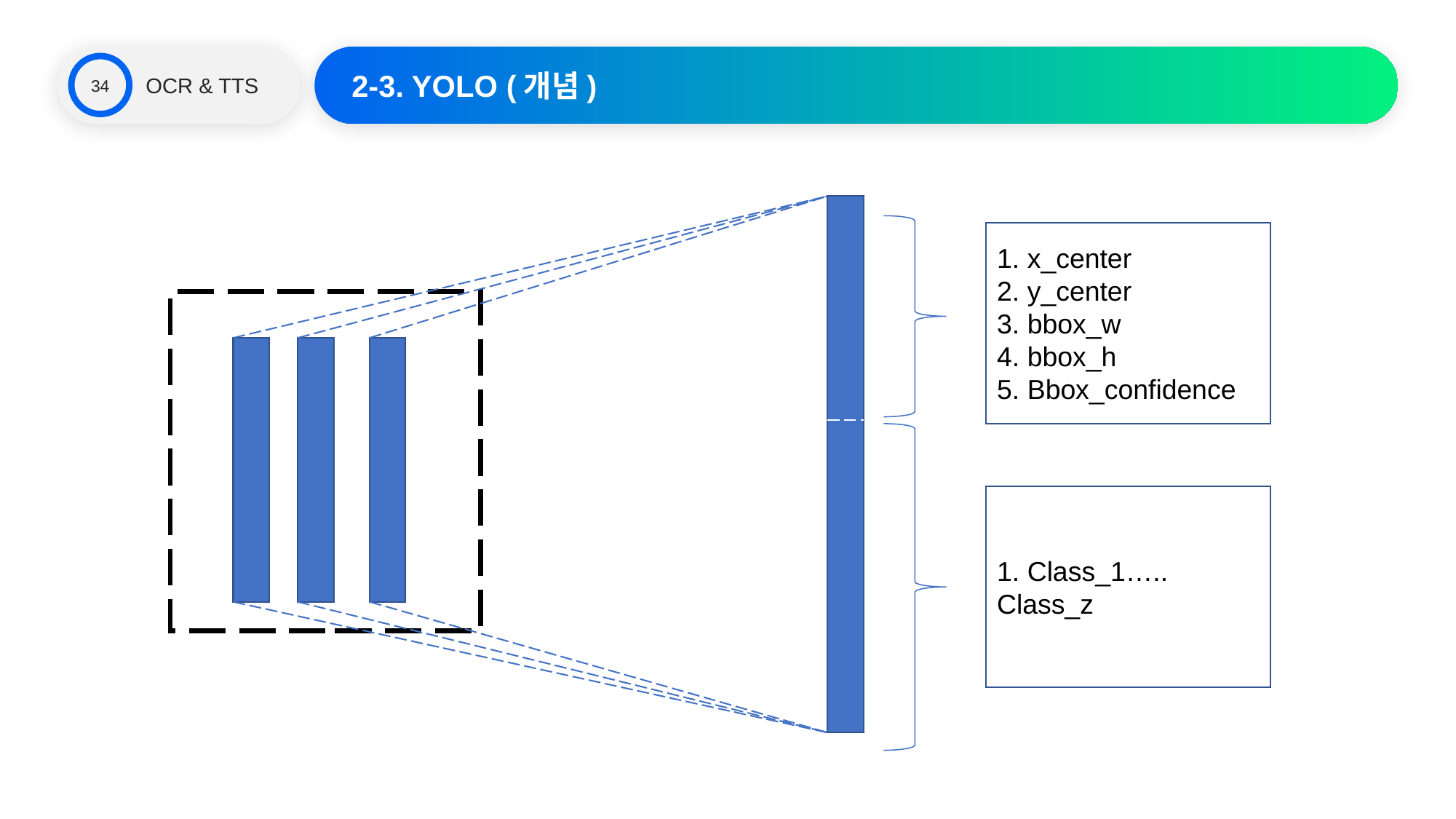

OCR & TTS
2-3. YOLO (개념)
34

1. x_center
2. y_center
3. bbox_w
4. bbox_h
5. Bbox_confidence

1. Class_1….. Class_z